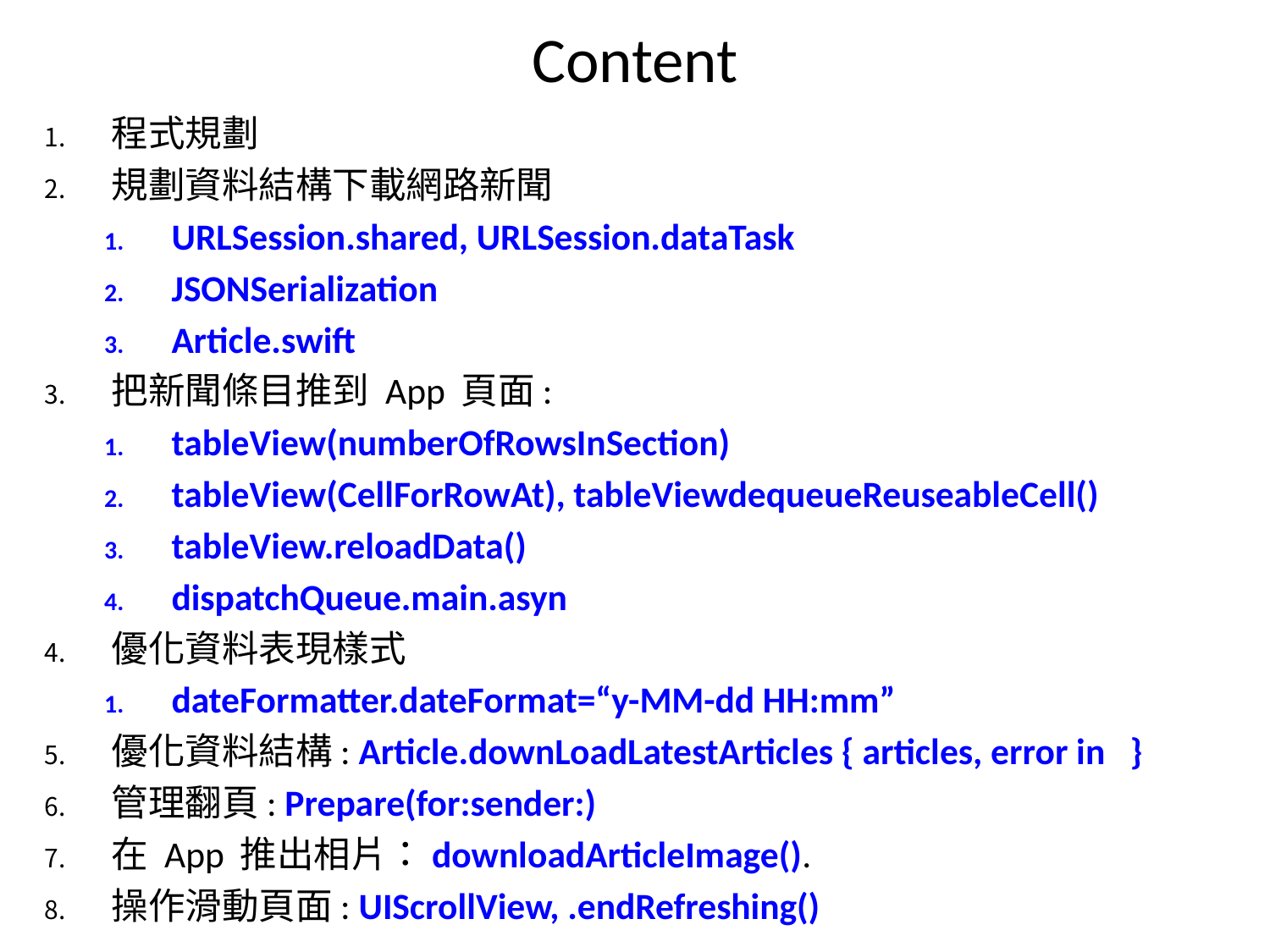

# Content
程式規劃
規劃資料結構下載網路新聞
URLSession.shared, URLSession.dataTask
JSONSerialization
Article.swift
把新聞條目推到 App 頁面:
tableView(numberOfRowsInSection)
tableView(CellForRowAt), tableViewdequeueReuseableCell()
tableView.reloadData()
dispatchQueue.main.asyn
優化資料表現樣式
dateFormatter.dateFormat=“y-MM-dd HH:mm”
優化資料結構: Article.downLoadLatestArticles { articles, error in   }
管理翻頁: Prepare(for:sender:)
在 App 推出相片：downloadArticleImage().
操作滑動頁面: UIScrollView, .endRefreshing()